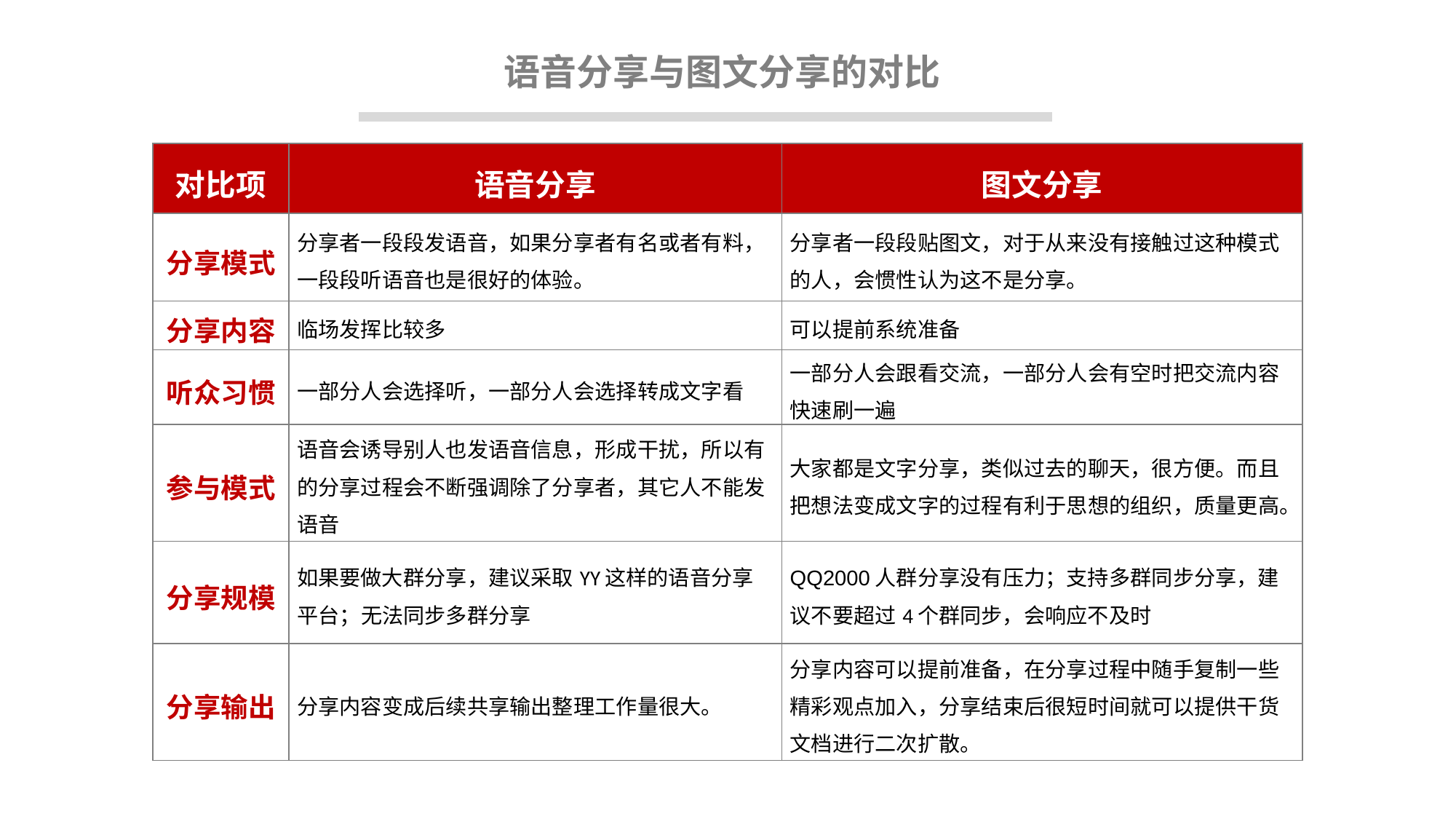

语音分享与图文分享的对比
| 对比项 | 语音分享 | 图文分享 |
| --- | --- | --- |
| 分享模式 | 分享者一段段发语音，如果分享者有名或者有料，一段段听语音也是很好的体验。 | 分享者一段段贴图文，对于从来没有接触过这种模式的人，会惯性认为这不是分享。 |
| 分享内容 | 临场发挥比较多 | 可以提前系统准备 |
| 听众习惯 | 一部分人会选择听，一部分人会选择转成文字看 | 一部分人会跟看交流，一部分人会有空时把交流内容快速刷一遍 |
| 参与模式 | 语音会诱导别人也发语音信息，形成干扰，所以有的分享过程会不断强调除了分享者，其它人不能发语音 | 大家都是文字分享，类似过去的聊天，很方便。而且把想法变成文字的过程有利于思想的组织，质量更高。 |
| 分享规模 | 如果要做大群分享，建议采取YY这样的语音分享平台；无法同步多群分享 | QQ2000人群分享没有压力；支持多群同步分享，建议不要超过4个群同步，会响应不及时 |
| 分享输出 | 分享内容变成后续共享输出整理工作量很大。 | 分享内容可以提前准备，在分享过程中随手复制一些精彩观点加入，分享结束后很短时间就可以提供干货文档进行二次扩散。 |